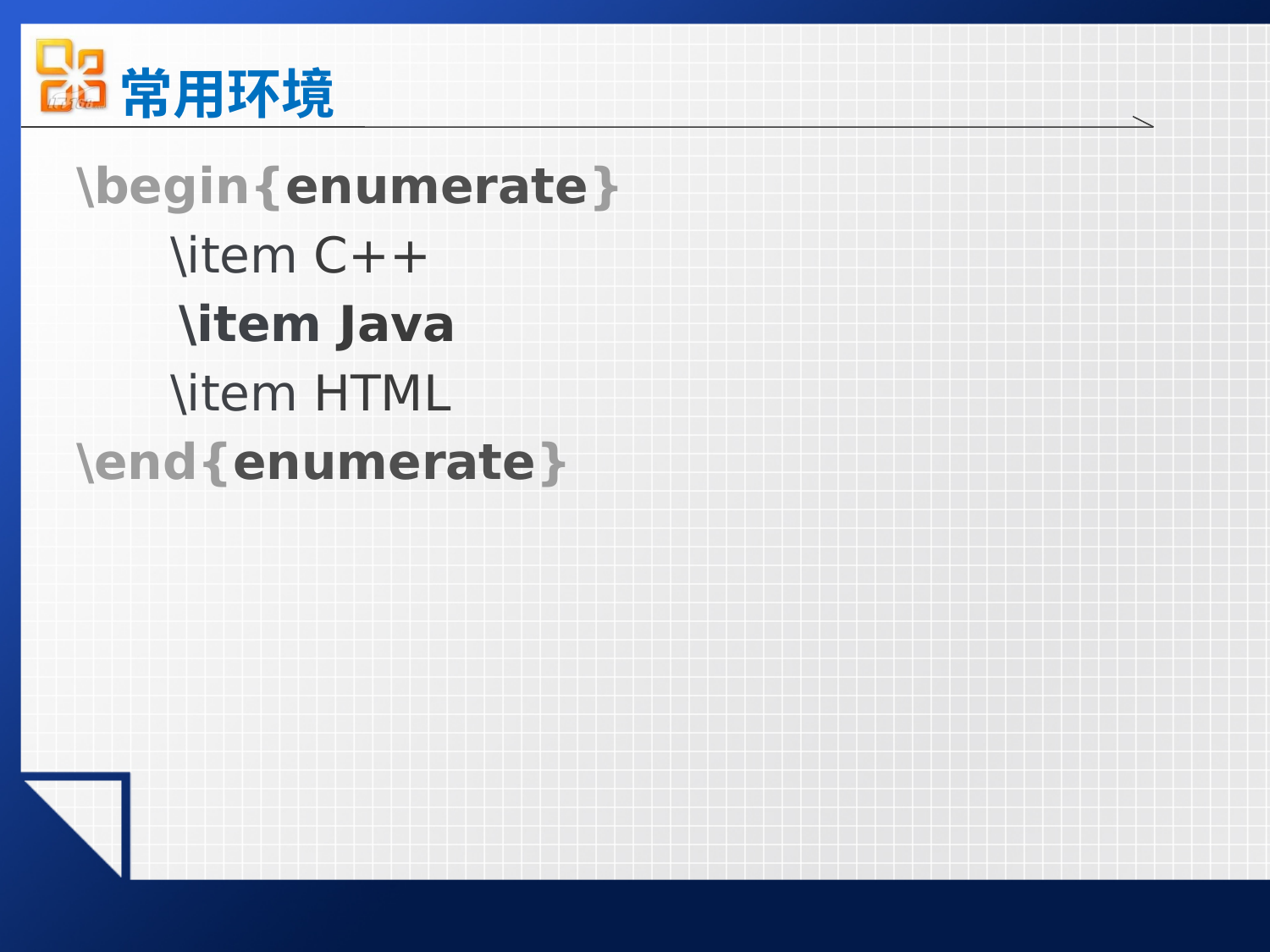

# 常用环境
\begin{enumerate}
      \item C++
      \item Java
      \item HTML
\end{enumerate}